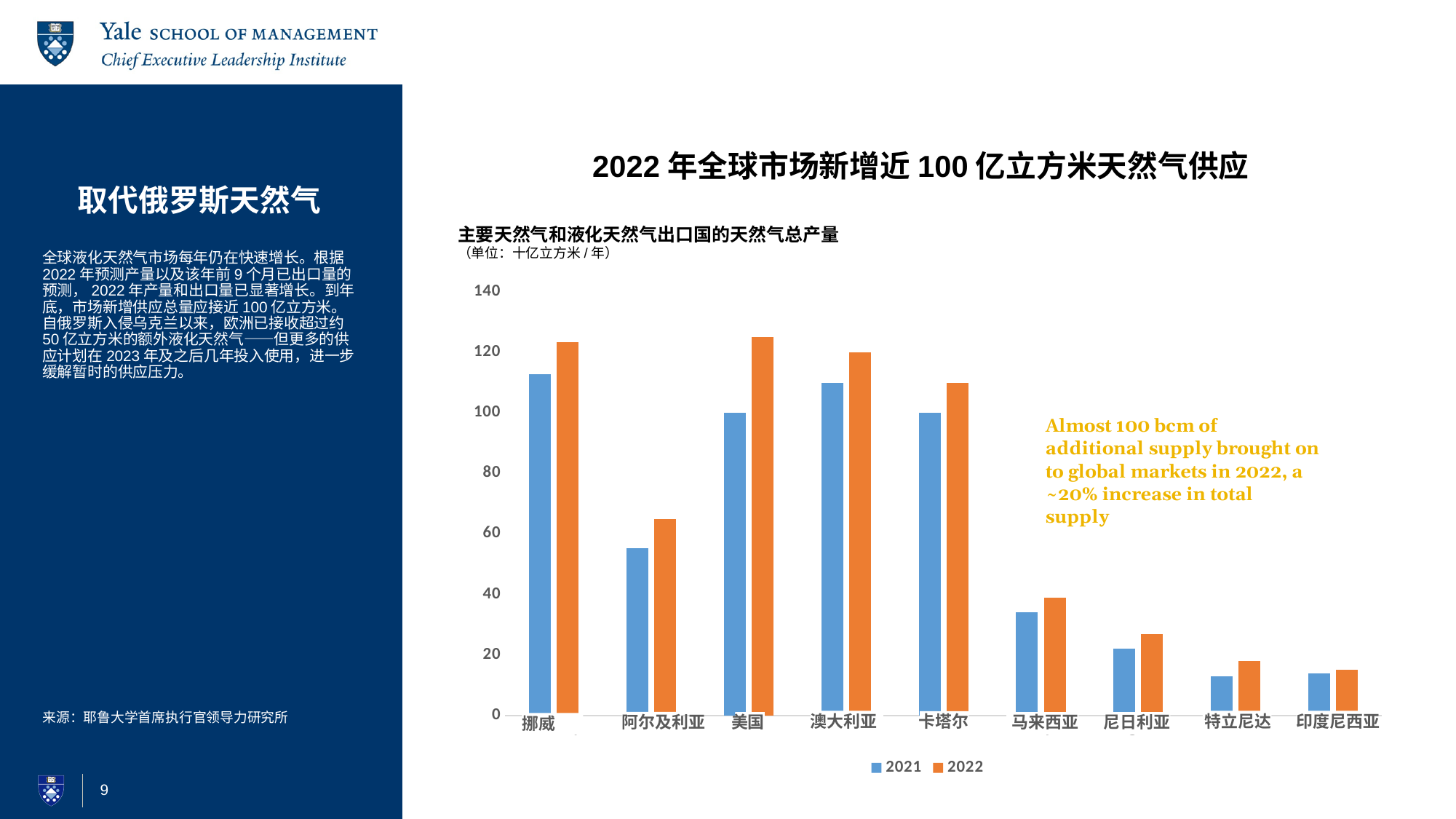

# 取代俄罗斯天然气
2022年全球市场新增近100亿立方米天然气供应
主要天然气和液化天然气出口国的天然气总产量
（单位：十亿立方米/年）
全球液化天然气市场每年仍在快速增长。根据2022年预测产量以及该年前9个月已出口量的预测，2022年产量和出口量已显著增长。到年底，市场新增供应总量应接近100亿立方米。自俄罗斯入侵乌克兰以来，欧洲已接收超过约50亿立方米的额外液化天然气——但更多的供应计划在2023年及之后几年投入使用，进一步缓解暂时的供应压力。

### Chart

| Category | 2021 | 2022 |
|---|---|---|
| Norway | 112.8 | 123.3 |
| Algeria | 55.2 | 65.0 |
| US | 100.0 | 125.0 |
| Australia | 110.0 | 120.0 |
| Qatar | 100.0 | 110.0 |
| Malaysia | 34.0 | 39.0 |
| Nigeria | 22.0 | 27.0 |
| Trinidad | 13.0 | 18.0 |
| Indonesia | 14.0 | 15.0 |
来源：耶鲁大学首席执行官领导力研究所
澳大利亚
特立尼达
印度尼西亚
卡塔尔
阿尔及利亚
美国
马来西亚
尼日利亚
挪威
9